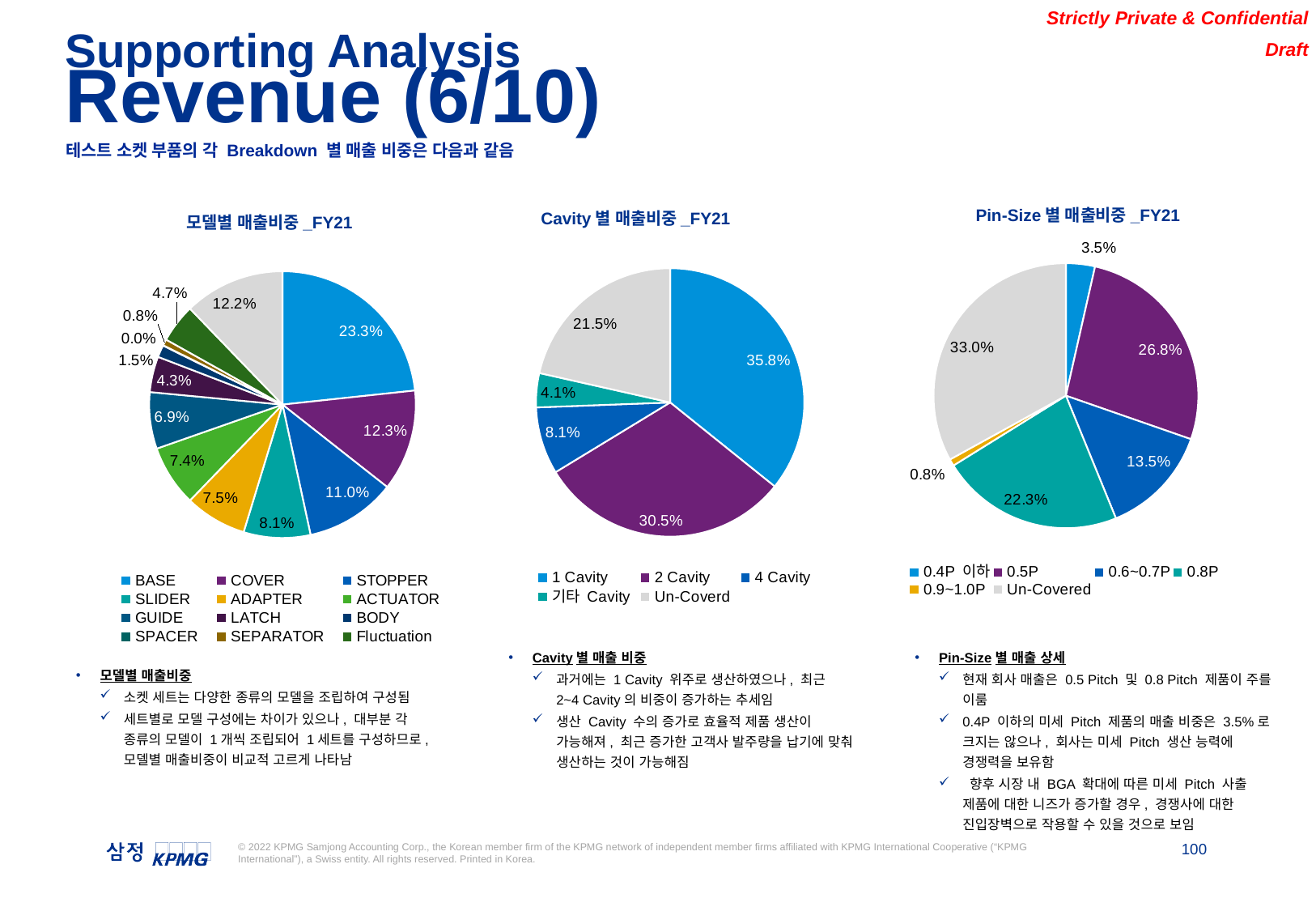

Supporting Analysis
Revenue (6/10)
테스트 소켓 부품의 각 Breakdown 별 매출 비중은 다음과 같음

### Chart

| Category |  |
|---|---|
| 1 Cavity | 0.3576685842611214 |
| 2 Cavity | 0.30529627410194504 |
| 4 Cavity | 0.08112041080597093 |
| 기타 Cavity | 0.04109654085793821 |
| Un-Coverd | 0.21481818997302438 |

### Chart

| Category |  |
|---|---|
| BASE | 0.2331805844472715 |
| COVER | 0.12291580878995641 |
| STOPPER | 0.10999211943800173 |
| SLIDER | 0.08104555723666204 |
| ADAPTER | 0.07503159064606482 |
| ACTUATOR | 0.07420899547972233 |
| GUIDE | 0.06865490994697711 |
| LATCH | 0.0432167670529102 |
| BODY | 0.014774069790728855 |
| SPACER | 0.0004908294363562515 |
| SEPARATOR | 0.007510859433574103 |
| Fluctuation | 0.04684447622981868 |
| 기타 | 0.12213343207195597 |
Pin-Size별 매출비중_FY21
Cavity별 매출비중_FY21
모델별 매출비중_FY21

### Chart

| Category |  |
|---|---|
| 0.4P 이하 | 0.03539256327416901 |
| 0.5P | 0.2678485214079276 |
| 0.6~0.7P | 0.135053140465264 |
| 0.8P | 0.22325752541671412 |
| 0.9~1.0P | 0.008443343728280811 |
| Un-Covered | 0.33000490570764446 |
Pin-Size별 매출 상세
현재 회사 매출은 0.5 Pitch 및 0.8 Pitch 제품이 주를 이룸
0.4P 이하의 미세 Pitch 제품의 매출 비중은 3.5%로 크지는 않으나, 회사는 미세 Pitch 생산 능력에 경쟁력을 보유함
 향후 시장 내 BGA 확대에 따른 미세 Pitch 사출 제품에 대한 니즈가 증가할 경우, 경쟁사에 대한 진입장벽으로 작용할 수 있을 것으로 보임

Cavity별 매출 비중
과거에는 1 Cavity 위주로 생산하였으나, 최근 2~4 Cavity의 비중이 증가하는 추세임
생산 Cavity 수의 증가로 효율적 제품 생산이 가능해져, 최근 증가한 고객사 발주량을 납기에 맞춰 생산하는 것이 가능해짐

모델별 매출비중
소켓 세트는 다양한 종류의 모델을 조립하여 구성됨
세트별로 모델 구성에는 차이가 있으나, 대부분 각 종류의 모델이 1개씩 조립되어 1세트를 구성하므로, 모델별 매출비중이 비교적 고르게 나타남